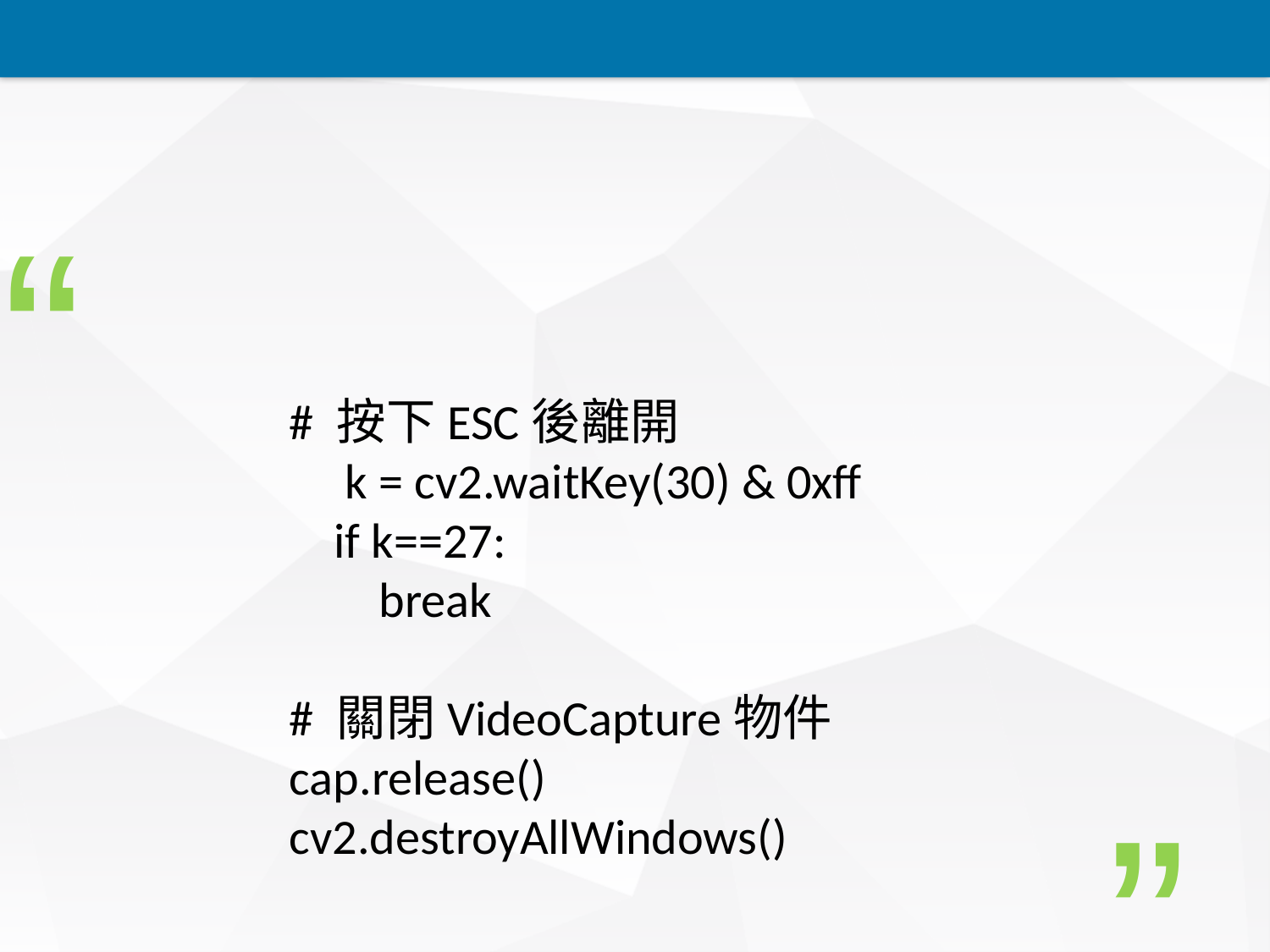

“
# 按下ESC後離開 k = cv2.waitKey(30) & 0xff
    if k==27:
        break

# 關閉VideoCapture物件
cap.release()
cv2.destroyAllWindows()
”